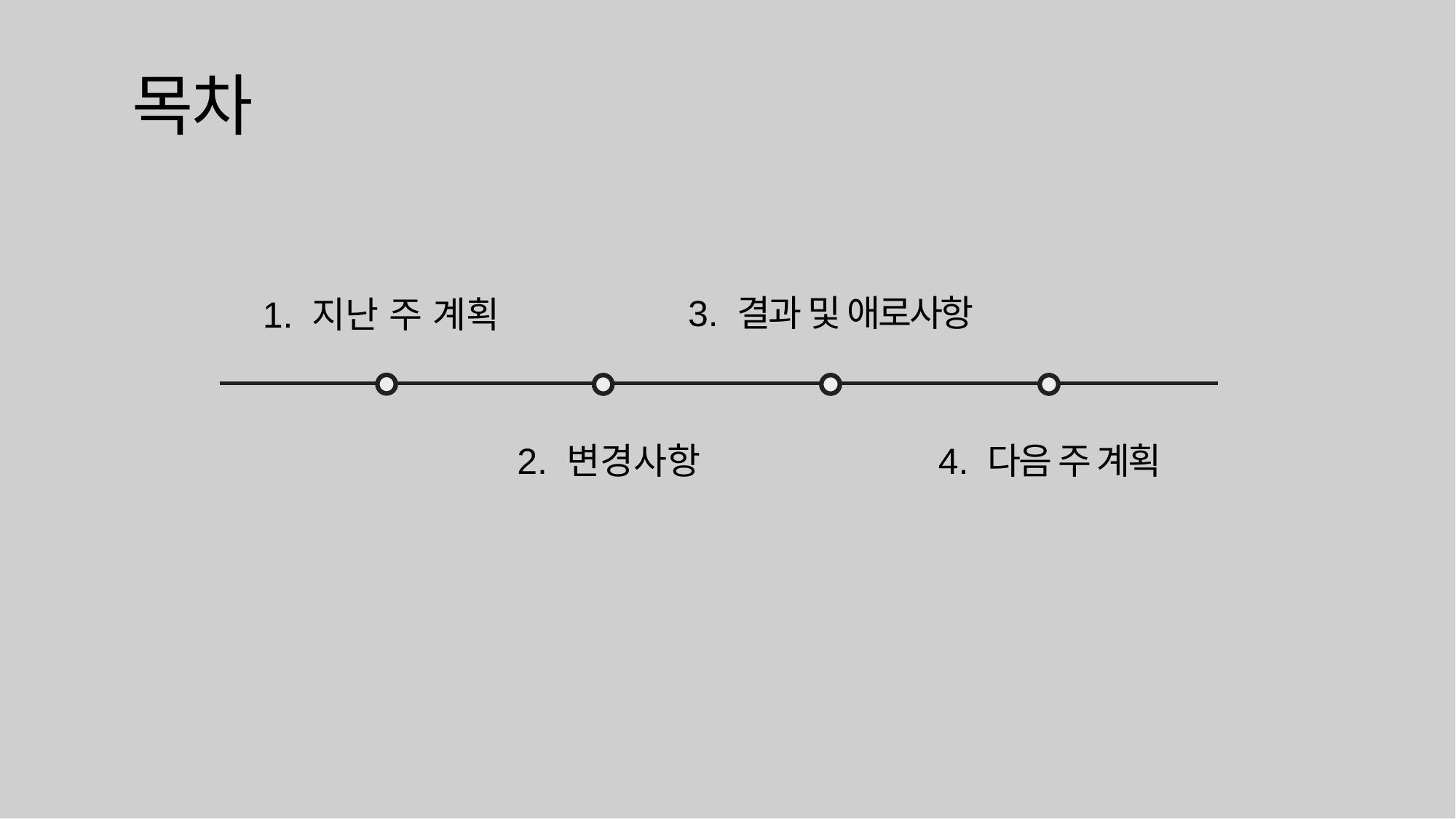

목차
3. 결과 및 애로사항
1. 지난 주 계획

2. 변경사항

4. 다음 주 계획